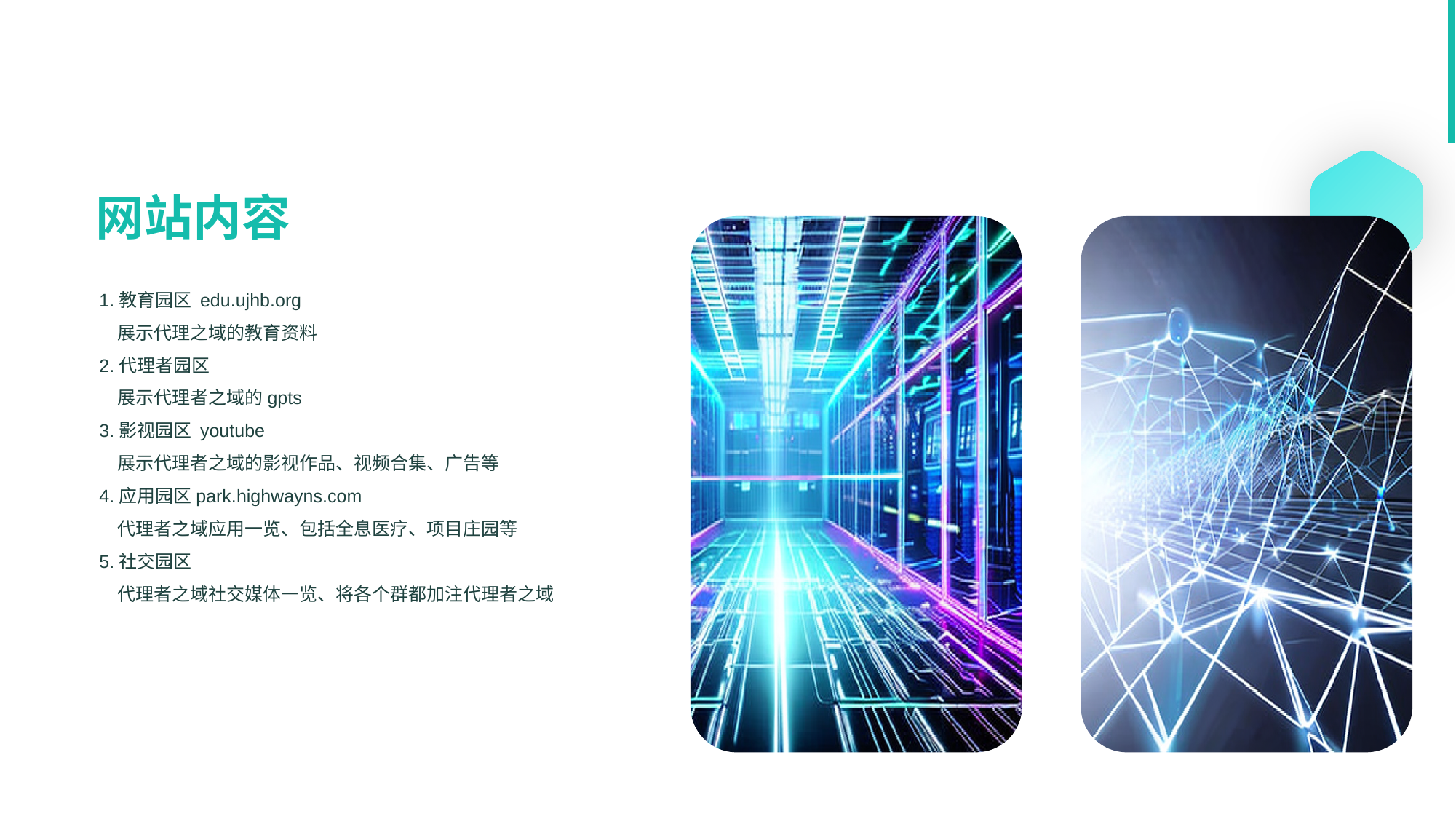

网站内容

1.教育园区 edu.ujhb.org
　展示代理之域的教育资料
2.代理者园区
　展示代理者之域的gpts
3.影视园区 youtube
　展示代理者之域的影视作品、视频合集、广告等
4.应用园区park.highwayns.com
　代理者之域应用一览、包括全息医疗、项目庄园等
5.社交园区
　代理者之域社交媒体一览、将各个群都加注代理者之域